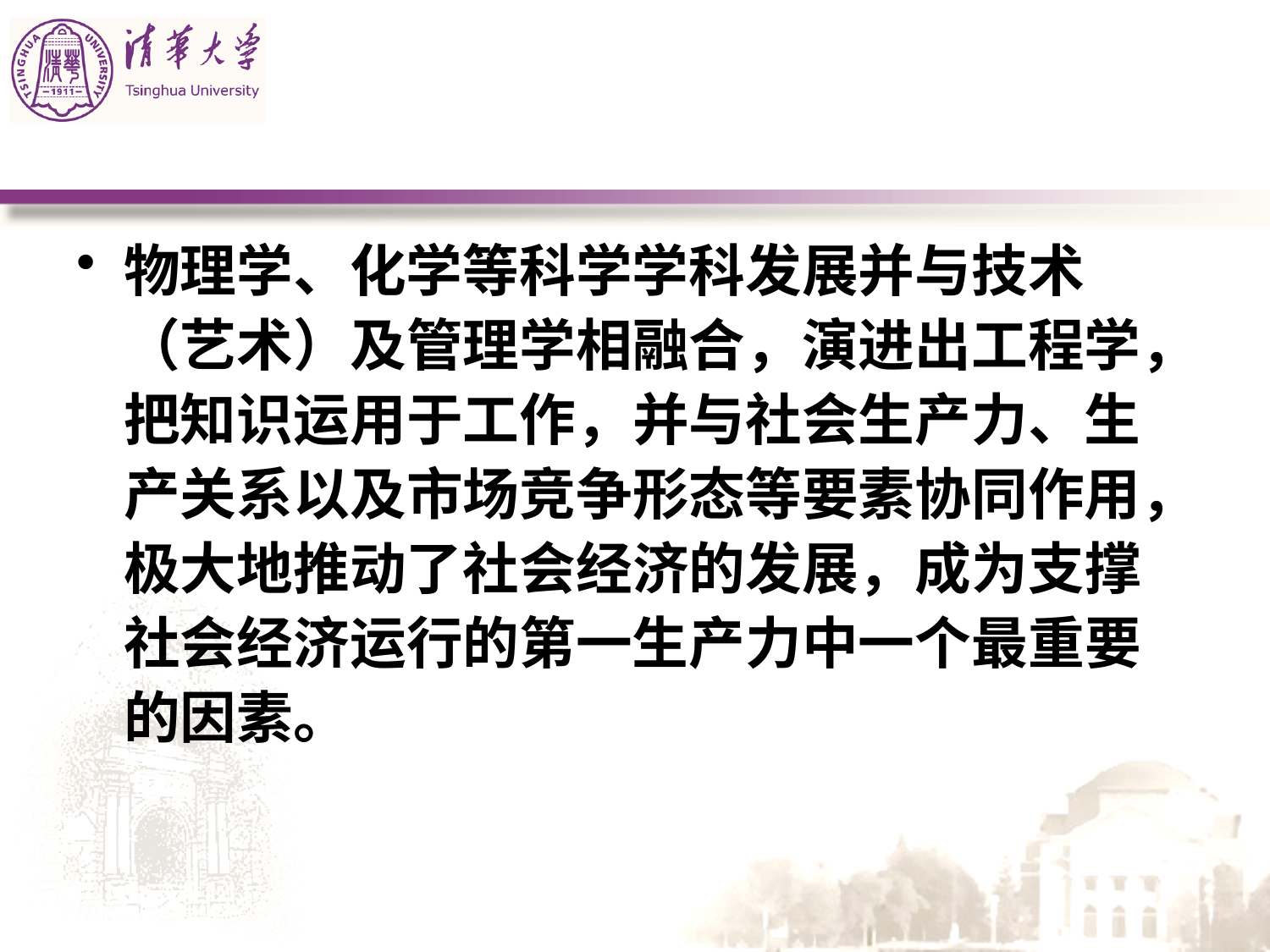

#
物理学、化学等科学学科发展并与技术（艺术）及管理学相融合，演进出工程学，把知识运用于工作，并与社会生产力、生产关系以及市场竞争形态等要素协同作用，极大地推动了社会经济的发展，成为支撑社会经济运行的第一生产力中一个最重要的因素。